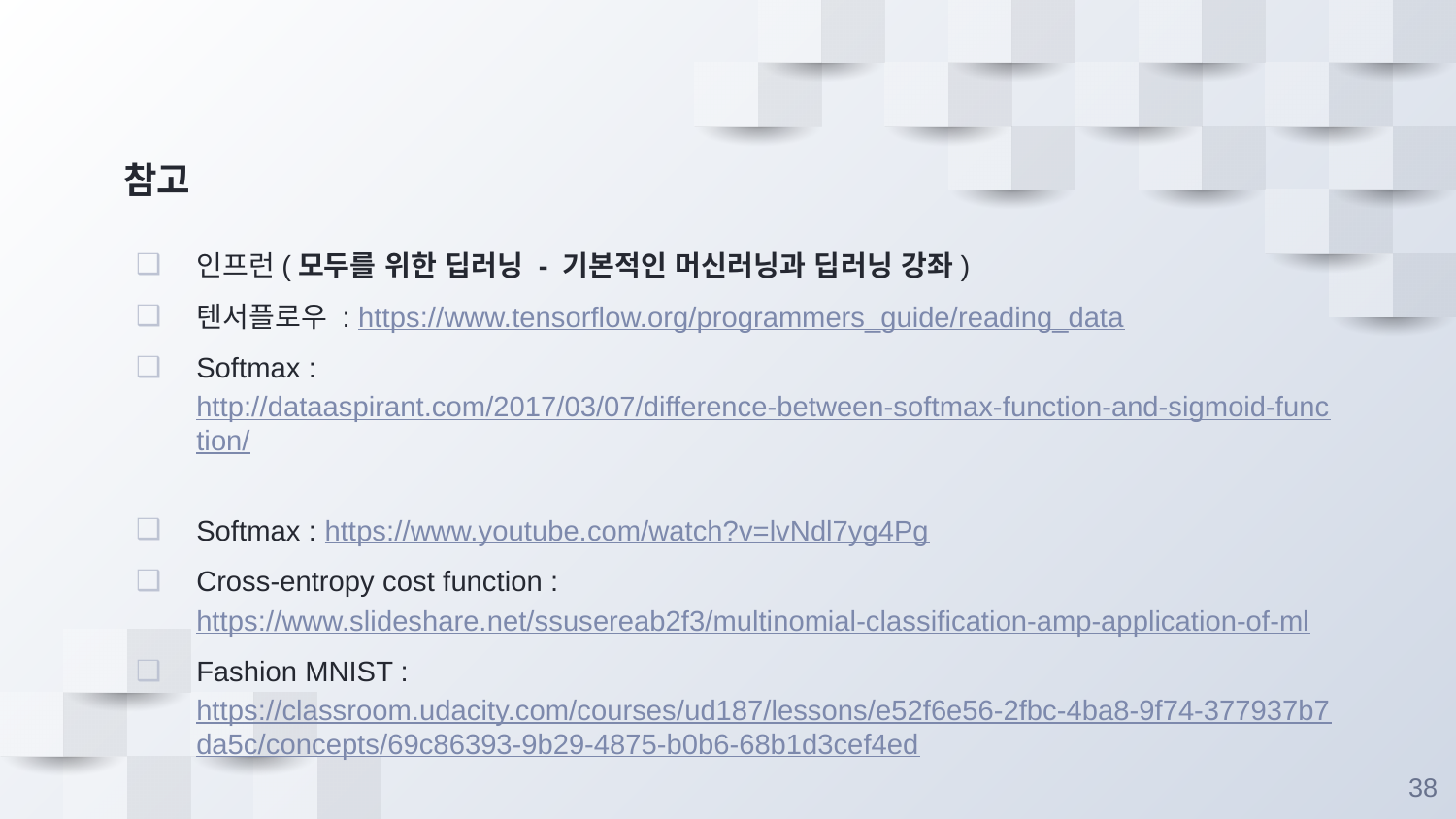

# 참고
인프런(모두를 위한 딥러닝 - 기본적인 머신러닝과 딥러닝 강좌)
텐서플로우 : https://www.tensorflow.org/programmers_guide/reading_data
Softmax : http://dataaspirant.com/2017/03/07/difference-between-softmax-function-and-sigmoid-function/
Softmax : https://www.youtube.com/watch?v=lvNdl7yg4Pg
Cross-entropy cost function : https://www.slideshare.net/ssusereab2f3/multinomial-classification-amp-application-of-ml
Fashion MNIST : https://classroom.udacity.com/courses/ud187/lessons/e52f6e56-2fbc-4ba8-9f74-377937b7da5c/concepts/69c86393-9b29-4875-b0b6-68b1d3cef4ed
38